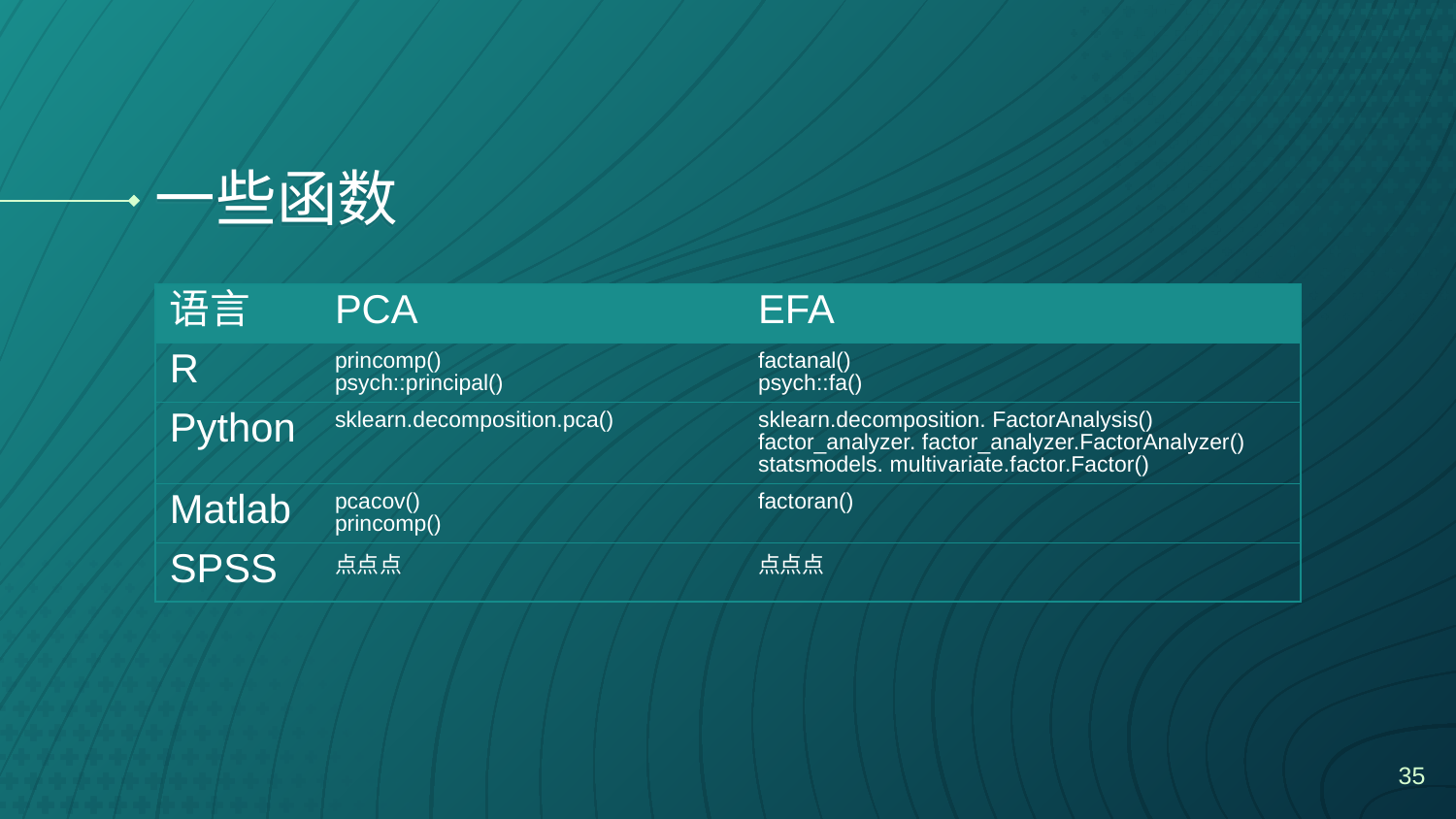

# 一些函数
| 语言 | PCA | EFA |
| --- | --- | --- |
| R | princomp() psych::principal() | factanal() psych::fa() |
| Python | sklearn.decomposition.pca() | sklearn.decomposition. FactorAnalysis() factor\_analyzer. factor\_analyzer.FactorAnalyzer() statsmodels. multivariate.factor.Factor() |
| Matlab | pcacov() princomp() | factoran() |
| SPSS | 点点点 | 点点点 |
35